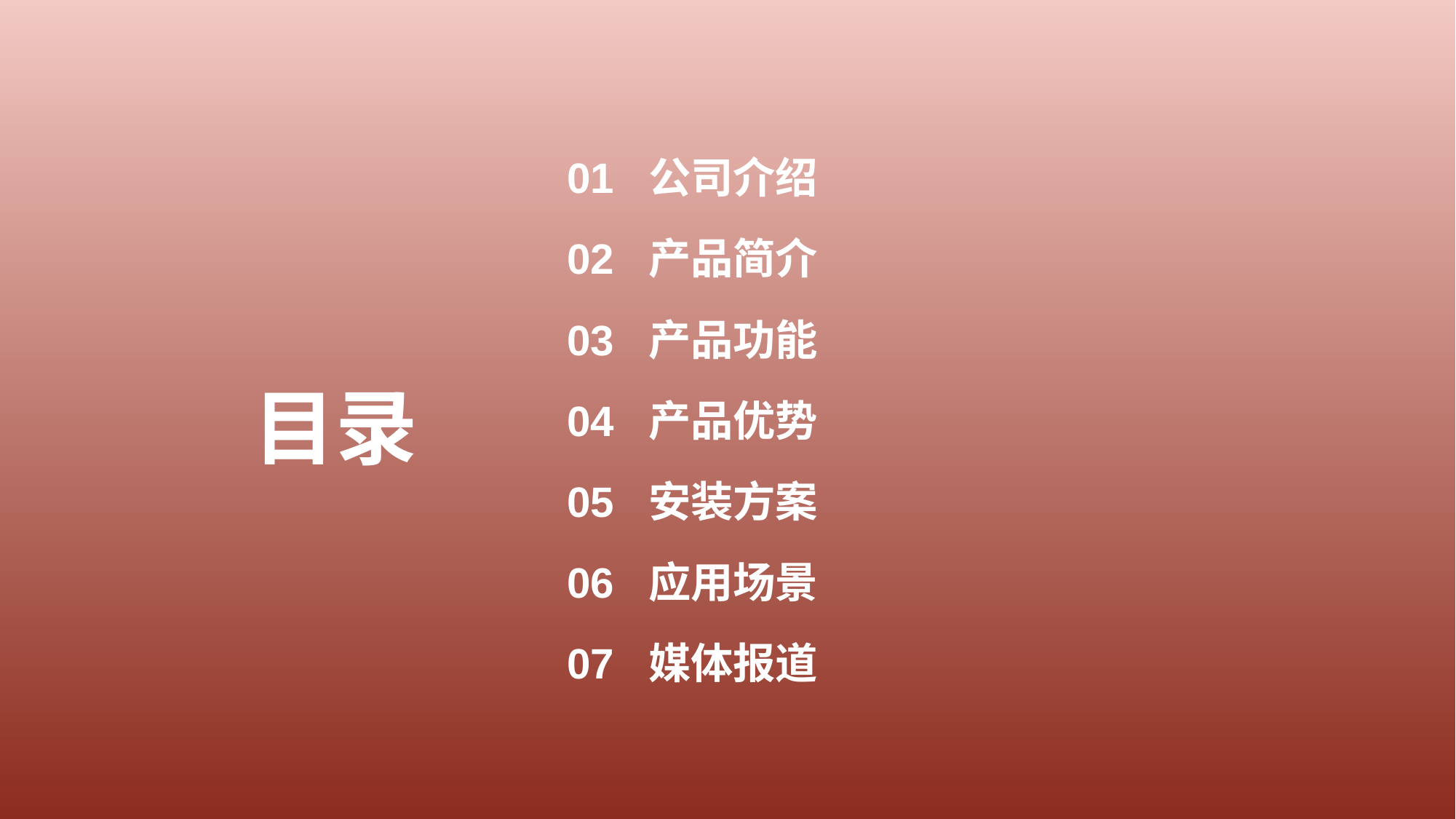

01  公司介绍
02  产品简介
03  产品功能
04  产品优势
05  安装方案
06  应用场景
07  媒体报道
目录